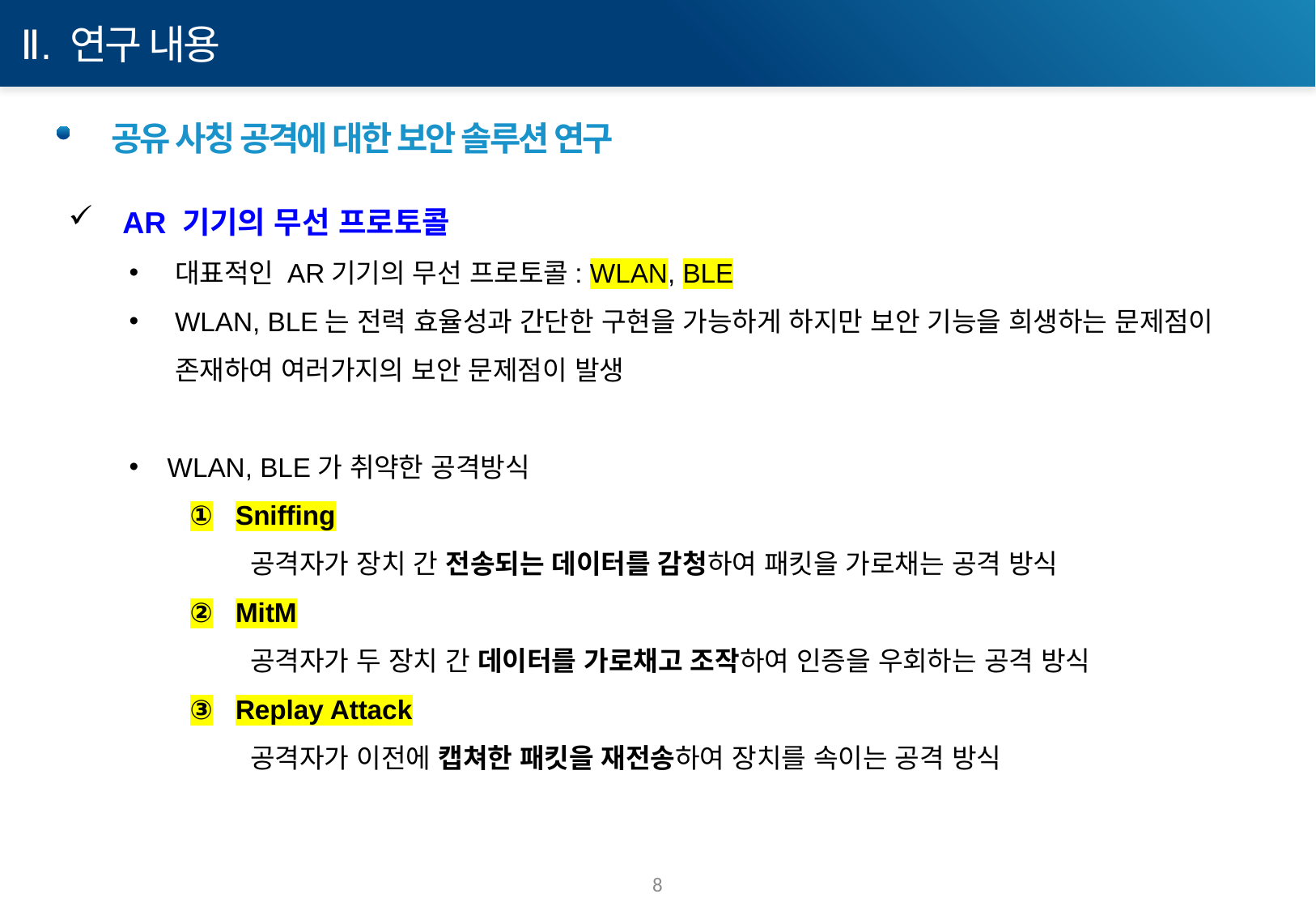

Ⅱ. 연구 내용
공유 사칭 공격에 대한 보안 솔루션 연구

 AR 기기의 무선 프로토콜
대표적인 AR기기의 무선 프로토콜: WLAN, BLE
WLAN, BLE는 전력 효율성과 간단한 구현을 가능하게 하지만 보안 기능을 희생하는 문제점이 존재하여 여러가지의 보안 문제점이 발생

WLAN, BLE가 취약한 공격방식
Sniffing
공격자가 장치 간 전송되는 데이터를 감청하여 패킷을 가로채는 공격 방식
MitM
공격자가 두 장치 간 데이터를 가로채고 조작하여 인증을 우회하는 공격 방식
Replay Attack
공격자가 이전에 캡쳐한 패킷을 재전송하여 장치를 속이는 공격 방식
8